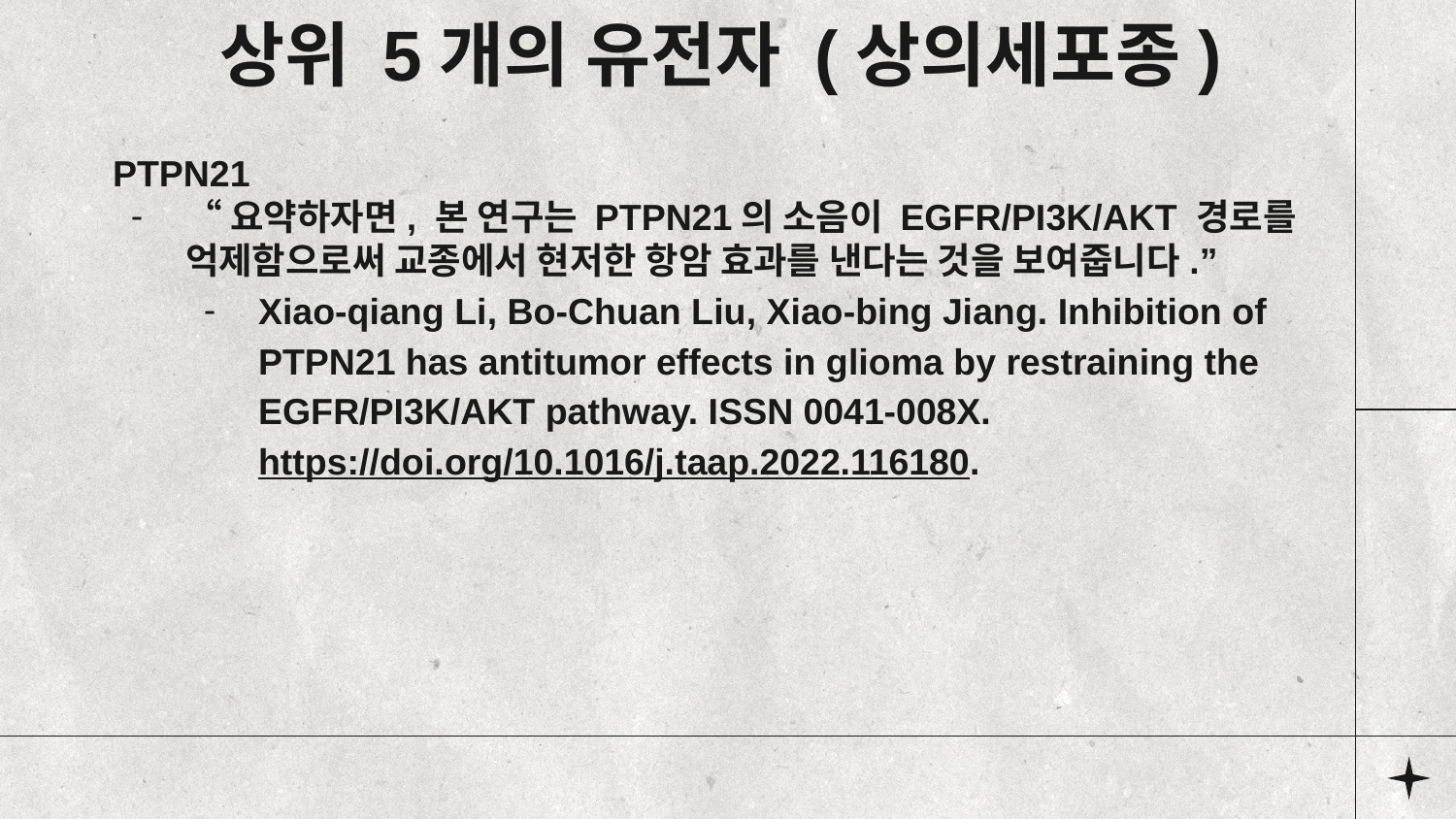

# 상위 5개의 유전자 (상의세포종)
PTPN21
“요약하자면, 본 연구는 PTPN21의 소음이 EGFR/PI3K/AKT 경로를 억제함으로써 교종에서 현저한 항암 효과를 낸다는 것을 보여줍니다.”
Xiao-qiang Li, Bo-Chuan Liu, Xiao-bing Jiang. Inhibition of PTPN21 has antitumor effects in glioma by restraining the EGFR/PI3K/AKT pathway. ISSN 0041-008X. https://doi.org/10.1016/j.taap.2022.116180.